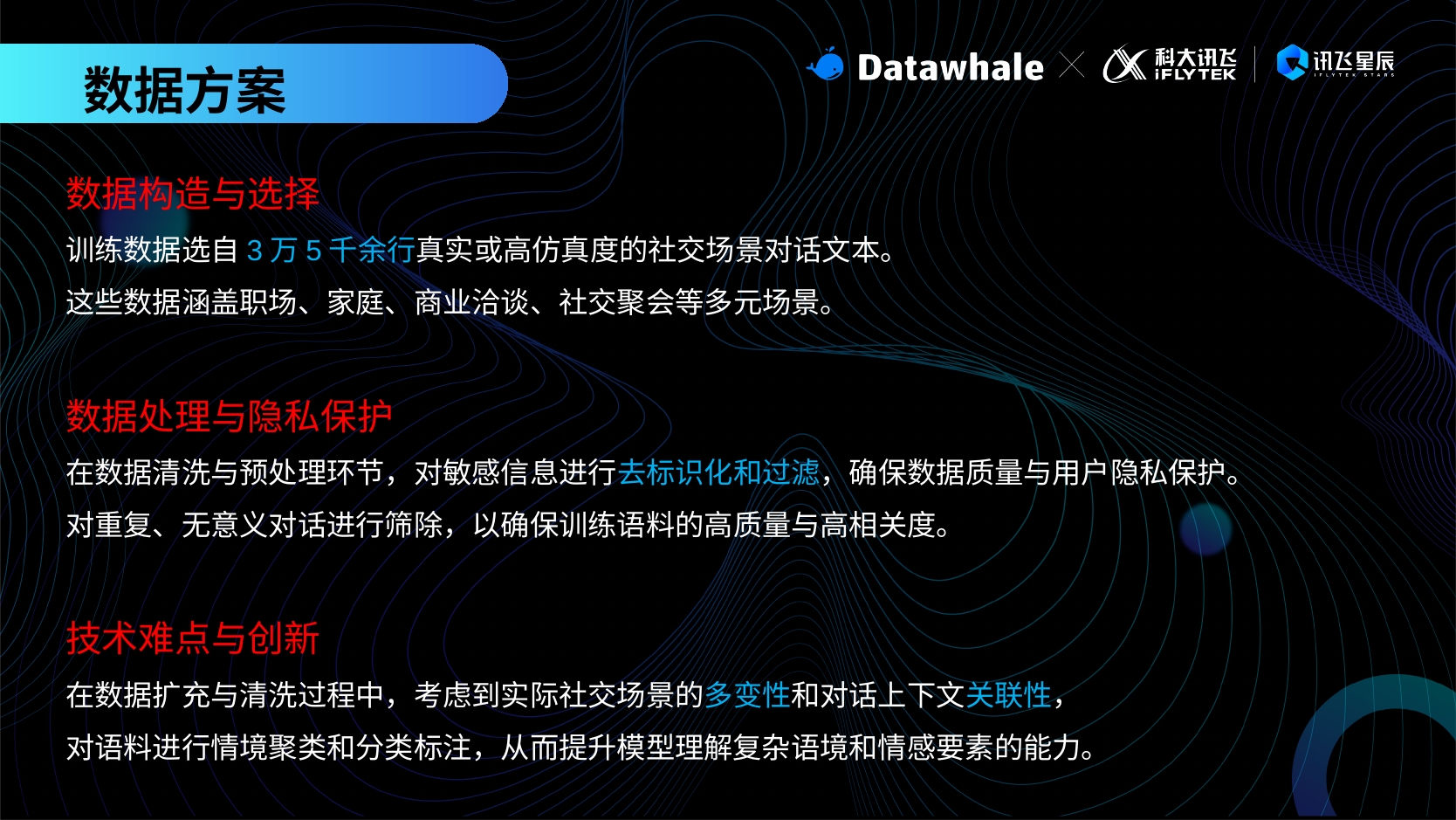

数据方案
数据构造与选择
训练数据选自3万5千余行真实或高仿真度的社交场景对话文本。
这些数据涵盖职场、家庭、商业洽谈、社交聚会等多元场景。

数据处理与隐私保护
在数据清洗与预处理环节，对敏感信息进行去标识化和过滤，确保数据质量与用户隐私保护。
对重复、无意义对话进行筛除，以确保训练语料的高质量与高相关度。

技术难点与创新
在数据扩充与清洗过程中，考虑到实际社交场景的多变性和对话上下文关联性，
对语料进行情境聚类和分类标注，从而提升模型理解复杂语境和情感要素的能力。